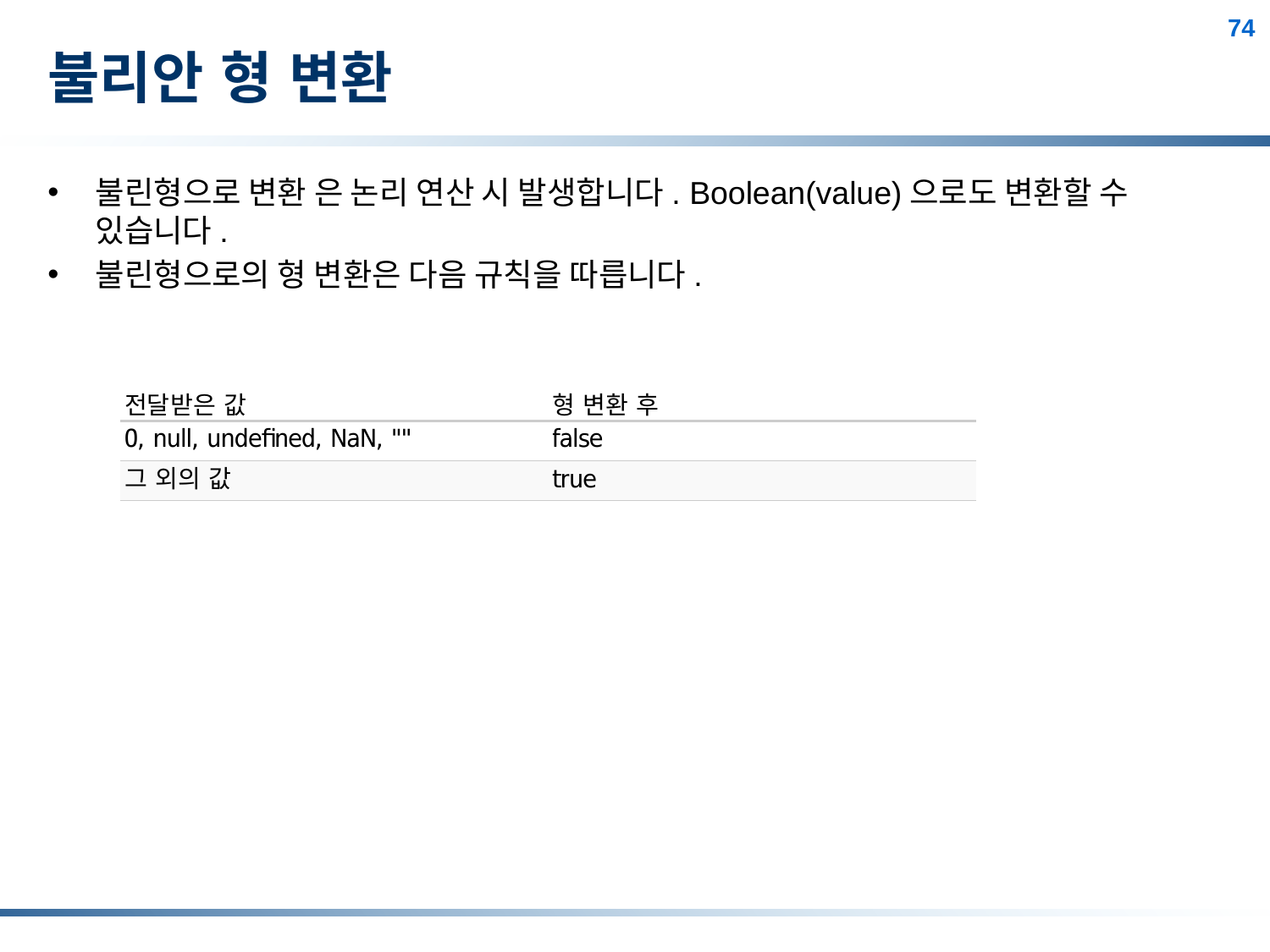

# 불리안 형 변환
불린형으로 변환 은 논리 연산 시 발생합니다. Boolean(value)으로도 변환할 수 있습니다.
불린형으로의 형 변환은 다음 규칙을 따릅니다.

| 전달받은 값 | 형 변환 후 |
| --- | --- |
| 0, null, undefined, NaN, "" | false |
| 그 외의 값 | true |
74